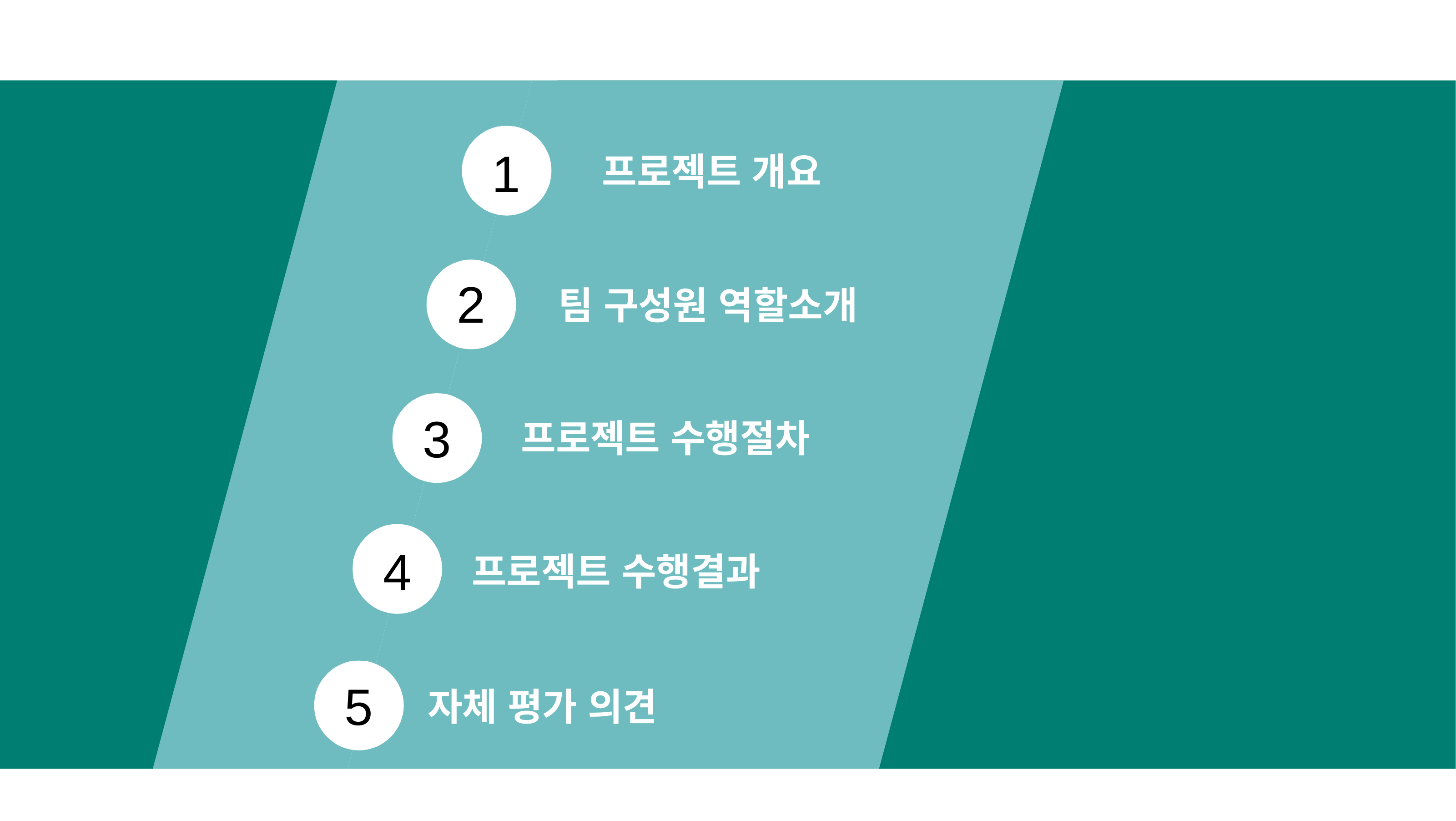

1
프로젝트 개요

2
팀 구성원 역할소개

3
프로젝트 수행절차

4
프로젝트 수행결과

5
자체 평가 의견